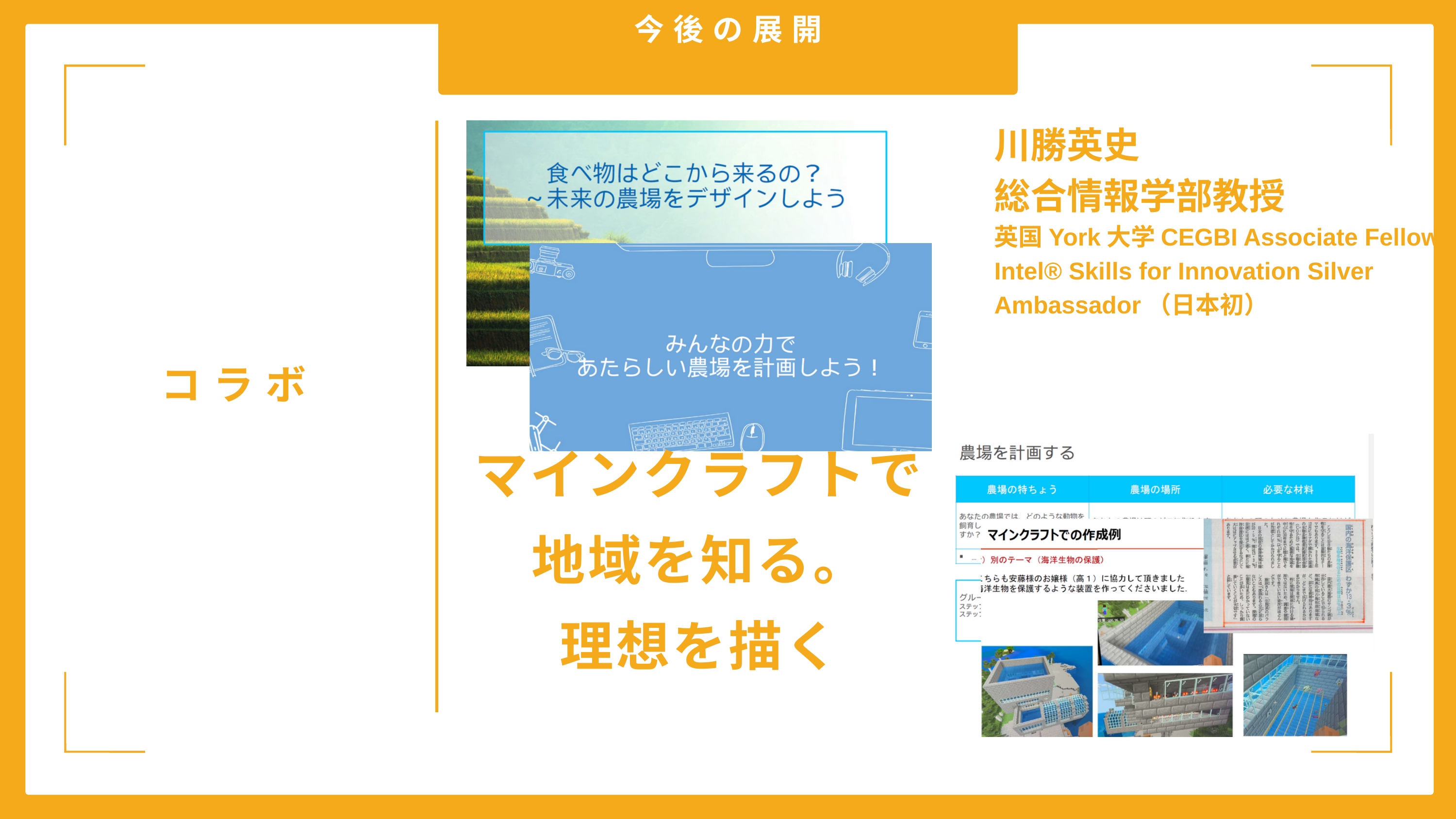

今後の展開

川勝英史
総合情報学部教授
英国York大学CEGBI Associate Fellow
Intel® Skills for Innovation Silver Ambassador（日本初）

コラボ
マインクラフトで地域を知る。
理想を描く